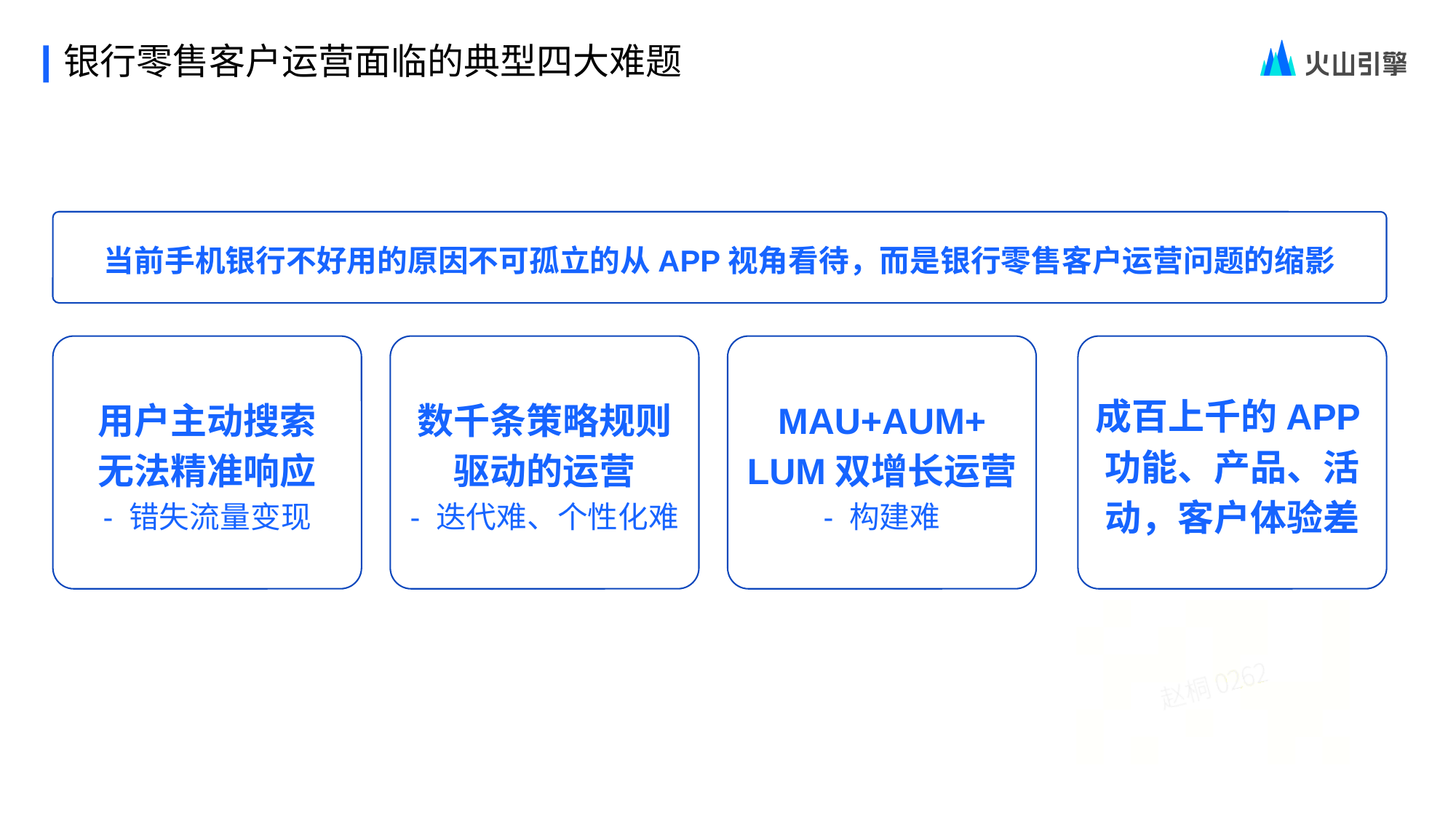

银行零售客户运营面临的典型四大难题
当前手机银行不好用的原因不可孤立的从APP视角看待，而是银行零售客户运营问题的缩影
数千条策略规则
驱动的运营
- 迭代难、个性化难
MAU+AUM+
LUM双增长运营
- 构建难
成百上千的APP功能、产品、活动，客户体验差
用户主动搜索
无法精准响应
- 错失流量变现